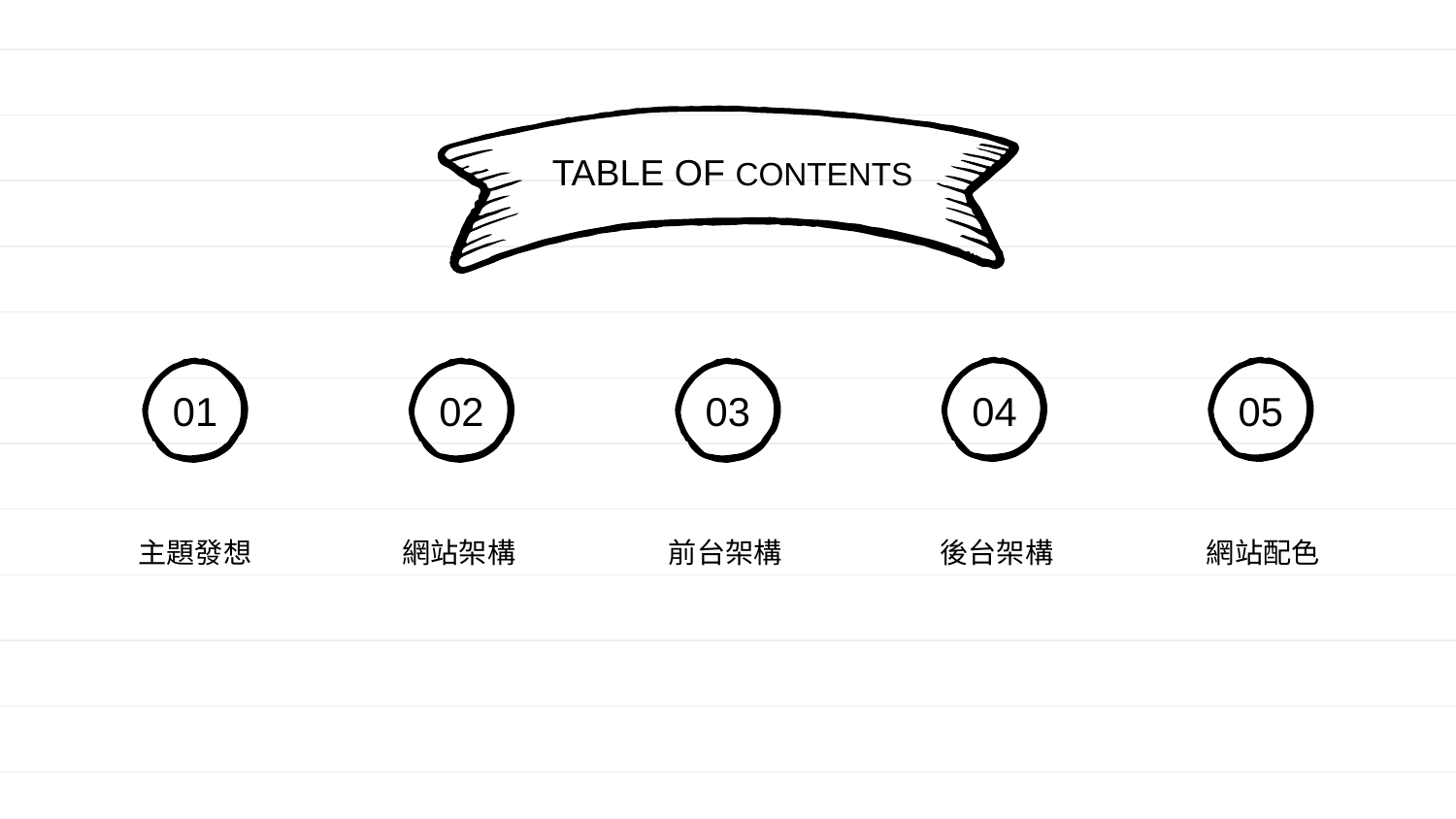

TABLE OF CONTENTS

04
後台架構

05
網站配色

01
主題發想

02
網站架構

03
前台架構